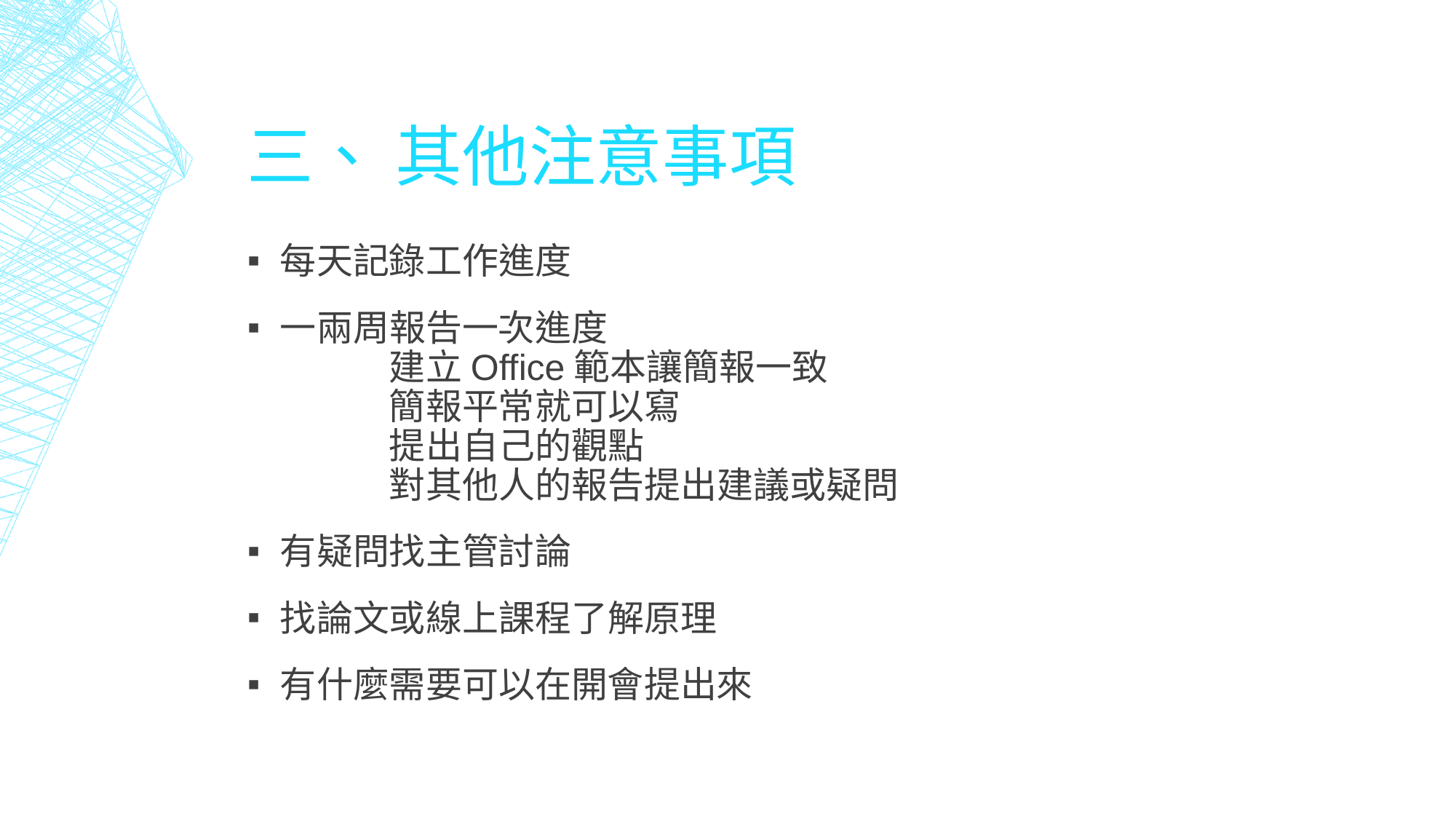

# 三、 其他注意事項
每天記錄工作進度
一兩周報告一次進度
	建立Office範本讓簡報一致
	簡報平常就可以寫
	提出自己的觀點
	對其他人的報告提出建議或疑問
有疑問找主管討論
找論文或線上課程了解原理
有什麼需要可以在開會提出來